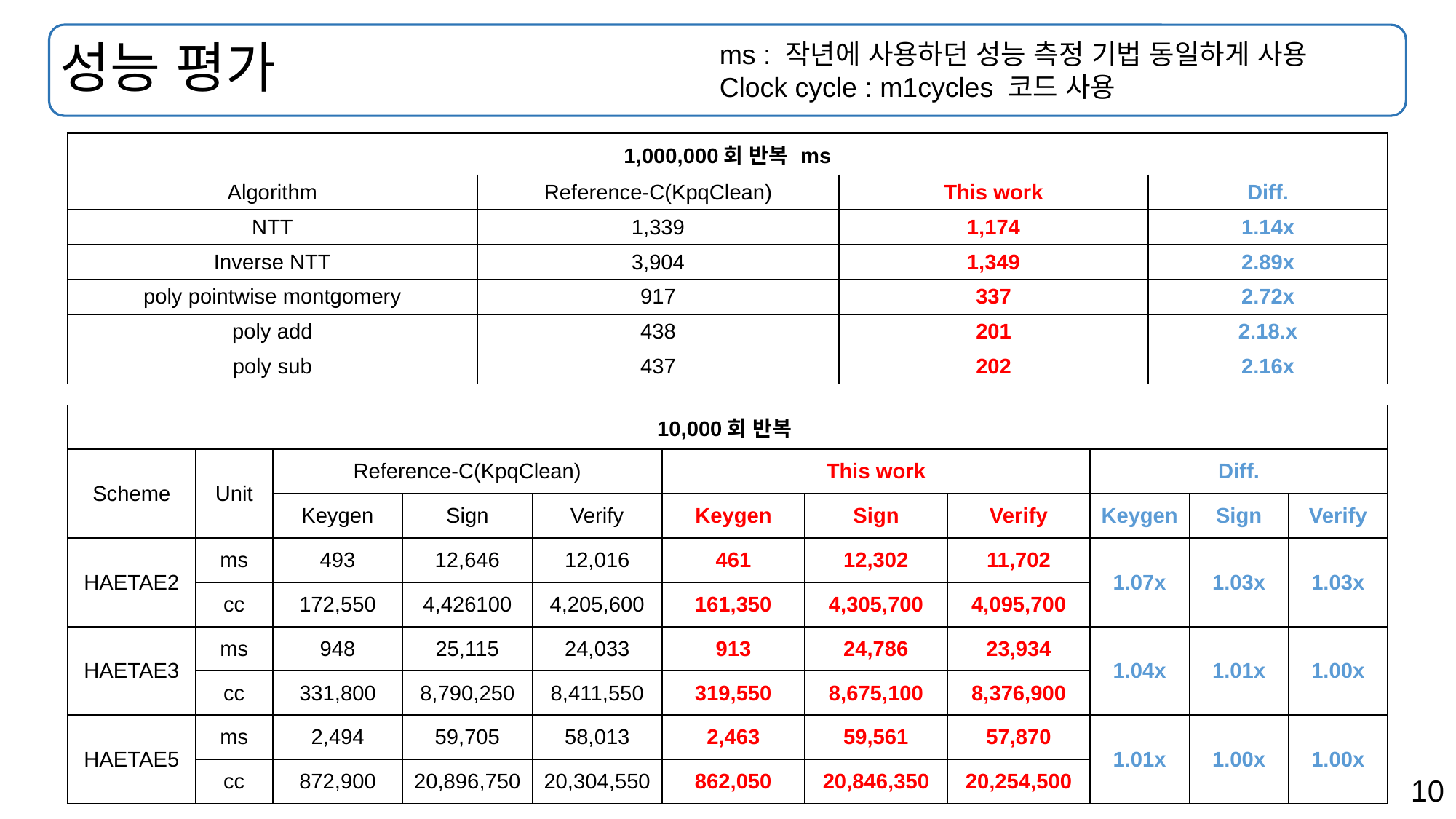

# 성능 평가
ms : 작년에 사용하던 성능 측정 기법 동일하게 사용
Clock cycle : m1cycles 코드 사용
| 1,000,000회 반복 ms |  |  |  |
| --- | --- | --- | --- |
| Algorithm | Reference-C(KpqClean) | This work | Diff. |
| NTT | 1,339 | 1,174 | 1.14x |
| Inverse NTT | 3,904 | 1,349 | 2.89x |
| poly pointwise montgomery | 917 | 337 | 2.72x |
| poly add | 438 | 201 | 2.18.x |
| poly sub | 437 | 202 | 2.16x |
| 10,000회 반복 |  |  |  |  |  |  |  |  |  |  |
| --- | --- | --- | --- | --- | --- | --- | --- | --- | --- | --- |
| Scheme | Unit | Reference-C(KpqClean) |  |  | This work |  |  | Diff. |  |  |
|  |  | Keygen | Sign | Verify | Keygen | Sign | Verify | Keygen | Sign | Verify |
| HAETAE2 | ms | 493 | 12,646 | 12,016 | 461 | 12,302 | 11,702 | 1.07x | 1.03x | 1.03x |
|  | cc | 172,550 | 4,426100 | 4,205,600 | 161,350 | 4,305,700 | 4,095,700 |  |  |  |
| HAETAE3 | ms | 948 | 25,115 | 24,033 | 913 | 24,786 | 23,934 | 1.04x | 1.01x | 1.00x |
|  | cc | 331,800 | 8,790,250 | 8,411,550 | 319,550 | 8,675,100 | 8,376,900 |  |  |  |
| HAETAE5 | ms | 2,494 | 59,705 | 58,013 | 2,463 | 59,561 | 57,870 | 1.01x | 1.00x | 1.00x |
|  | cc | 872,900 | 20,896,750 | 20,304,550 | 862,050 | 20,846,350 | 20,254,500 |  |  |  |